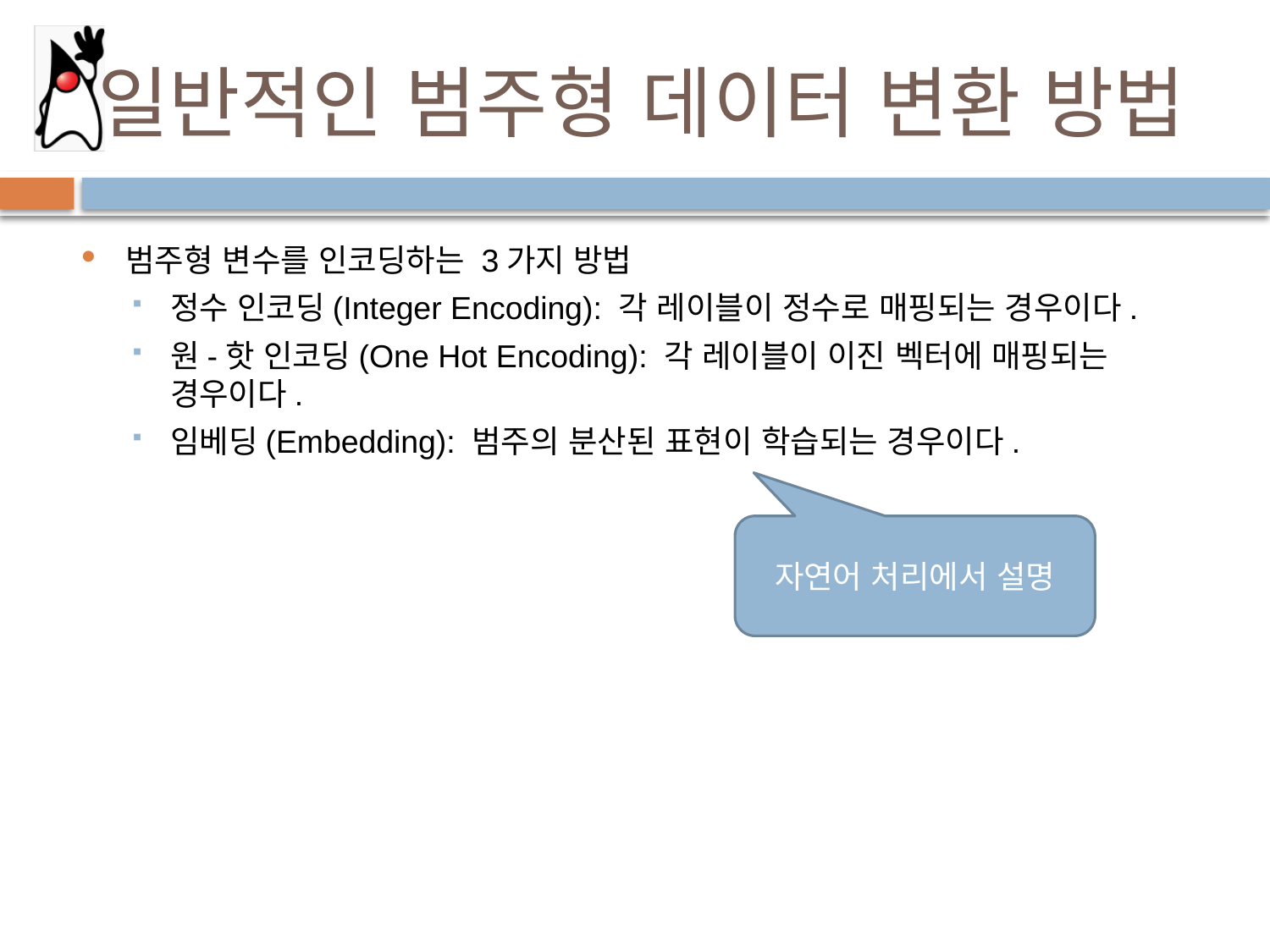

# 일반적인 범주형 데이터 변환 방법
범주형 변수를 인코딩하는 3가지 방법
정수 인코딩(Integer Encoding): 각 레이블이 정수로 매핑되는 경우이다.
원-핫 인코딩(One Hot Encoding): 각 레이블이 이진 벡터에 매핑되는 경우이다.
임베딩(Embedding): 범주의 분산된 표현이 학습되는 경우이다.
자연어 처리에서 설명